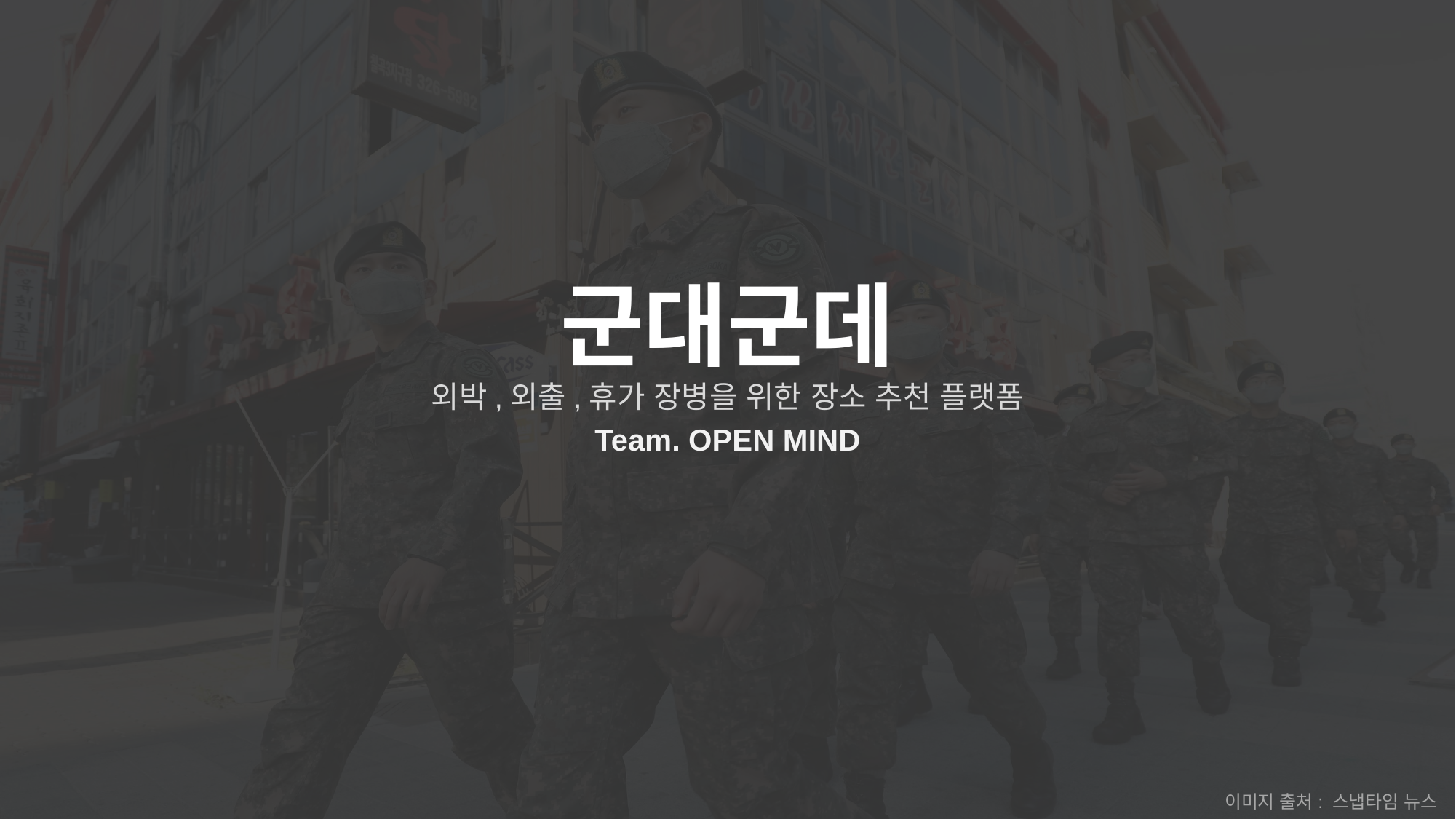

# 군대군데 외박,외출,휴가 장병을 위한 장소 추천 플랫폼
Team. OPEN MIND
이미지 출처: 스냅타임 뉴스